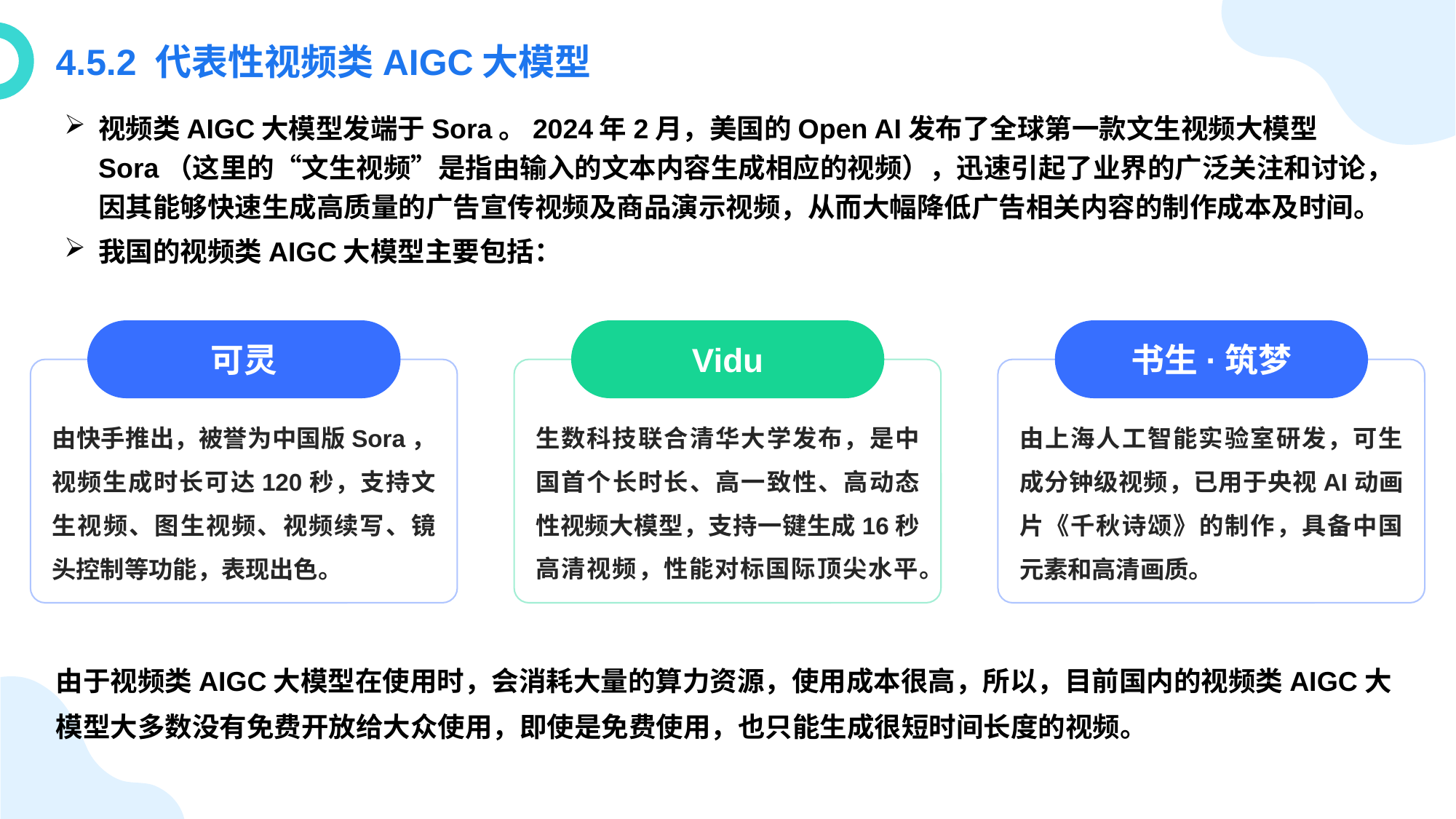

4.5.2 代表性视频类AIGC大模型

视频类AIGC大模型发端于Sora。2024年2月，美国的Open AI发布了全球第一款文生视频大模型Sora（这里的“文生视频”是指由输入的文本内容生成相应的视频），迅速引起了业界的广泛关注和讨论，因其能够快速生成高质量的广告宣传视频及商品演示视频，从而大幅降低广告相关内容的制作成本及时间。
我国的视频类AIGC大模型主要包括：
可灵
Vidu
书生·筑梦
由快手推出，被誉为中国版Sora，视频生成时长可达120秒，支持文生视频、图生视频、视频续写、镜头控制等功能，表现出色。
生数科技联合清华大学发布，是中国首个长时长、高一致性、高动态性视频大模型，支持一键生成16秒高清视频，性能对标国际顶尖水平。
由上海人工智能实验室研发，可生成分钟级视频，已用于央视AI动画片《千秋诗颂》的制作，具备中国元素和高清画质。
由于视频类AIGC大模型在使用时，会消耗大量的算力资源，使用成本很高，所以，目前国内的视频类AIGC大模型大多数没有免费开放给大众使用，即使是免费使用，也只能生成很短时间长度的视频。